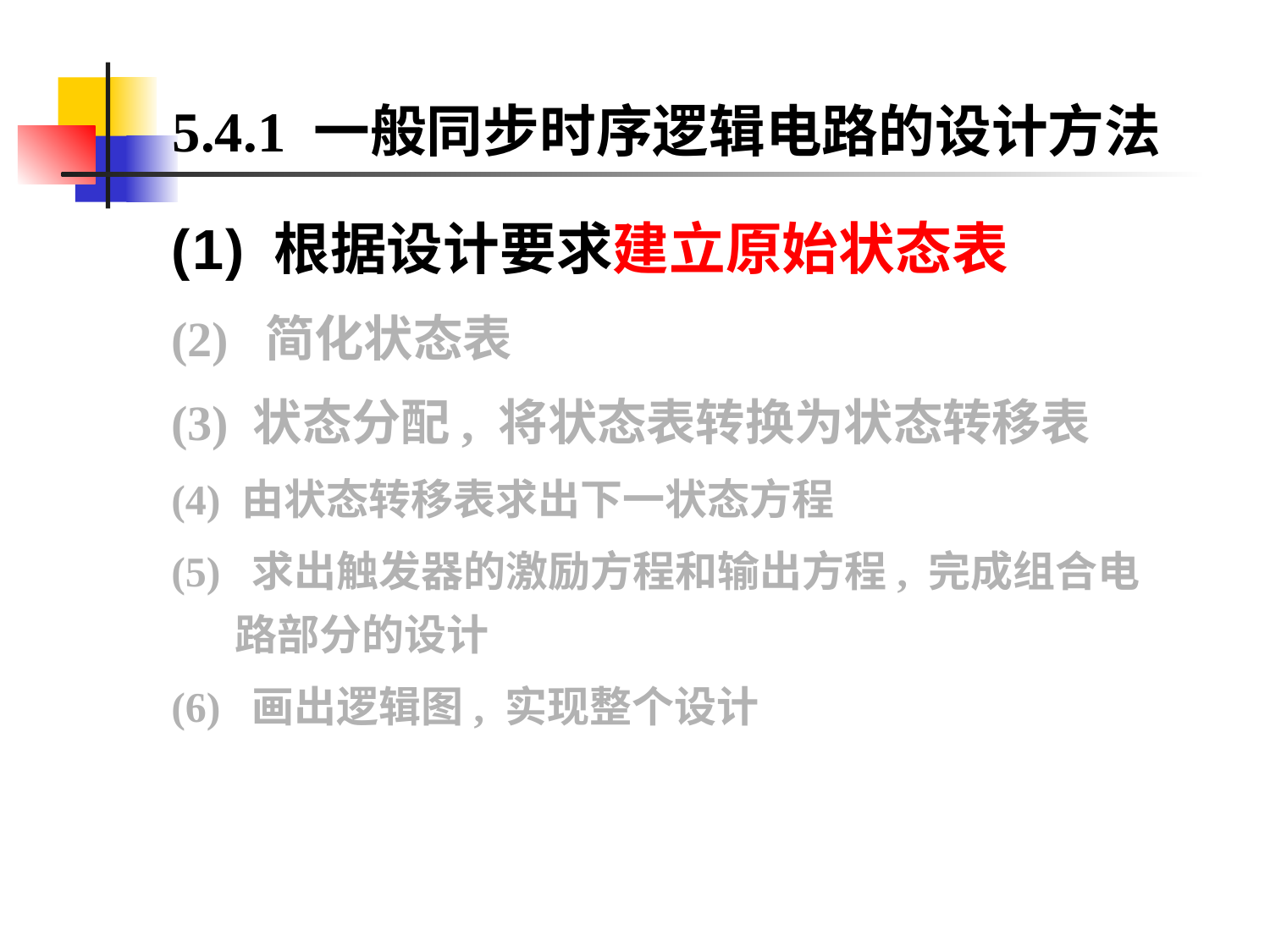

5.4.1 一般同步时序逻辑电路的设计方法
 根据设计要求建立原始状态表
(2)  简化状态表
(3) 状态分配, 将状态表转换为状态转移表
(4) 由状态转移表求出下一状态方程
(5)  求出触发器的激励方程和输出方程, 完成组合电路部分的设计
(6)  画出逻辑图, 实现整个设计